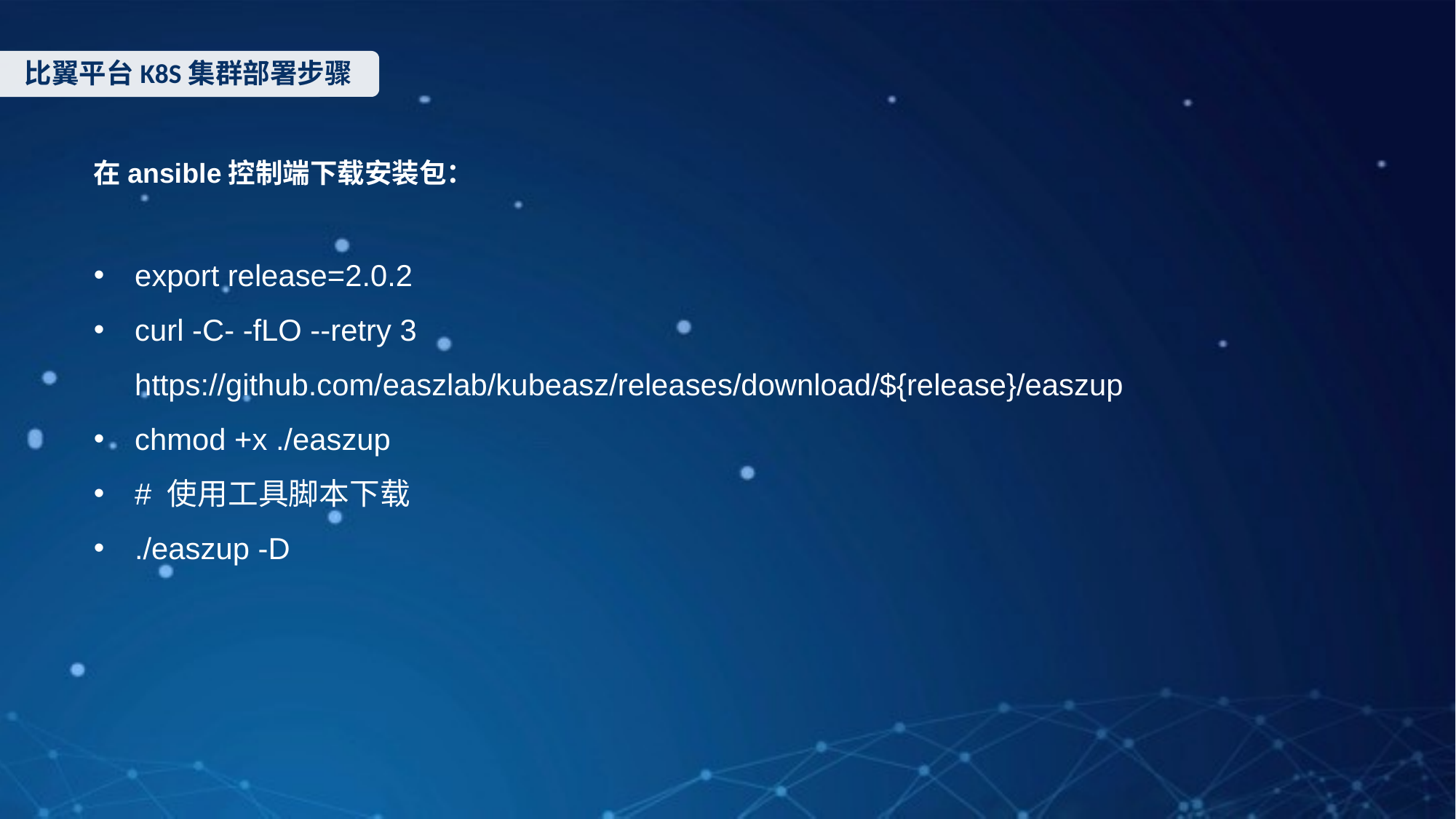

比翼平台K8S集群部署步骤

在ansible控制端下载安装包：

export release=2.0.2
curl -C- -fLO --retry 3 https://github.com/easzlab/kubeasz/releases/download/${release}/easzup
chmod +x ./easzup
# 使用工具脚本下载
./easzup -D